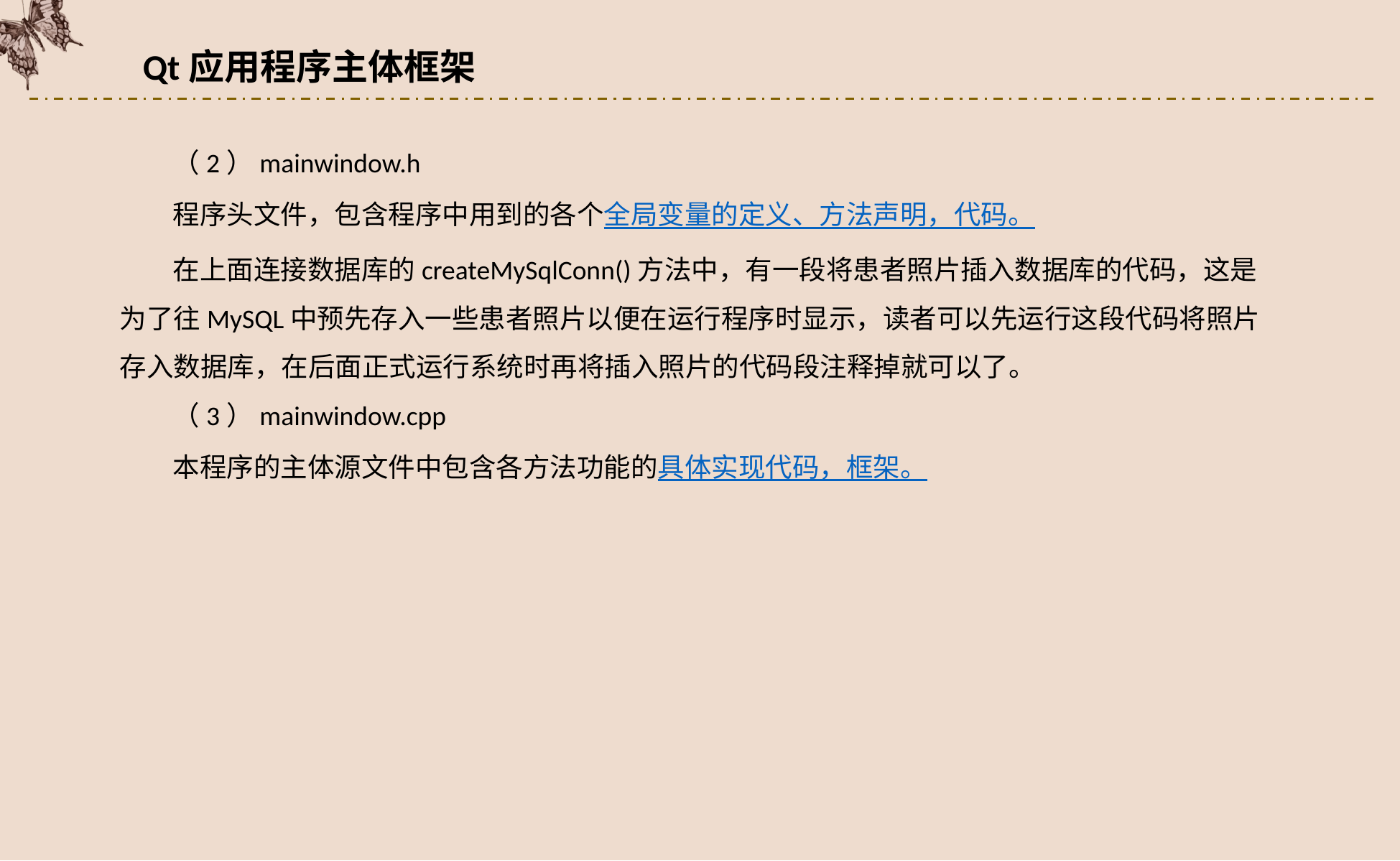

Qt应用程序主体框架
（2）mainwindow.h
程序头文件，包含程序中用到的各个全局变量的定义、方法声明，代码。
在上面连接数据库的createMySqlConn()方法中，有一段将患者照片插入数据库的代码，这是为了往MySQL中预先存入一些患者照片以便在运行程序时显示，读者可以先运行这段代码将照片存入数据库，在后面正式运行系统时再将插入照片的代码段注释掉就可以了。
（3）mainwindow.cpp
本程序的主体源文件中包含各方法功能的具体实现代码，框架。